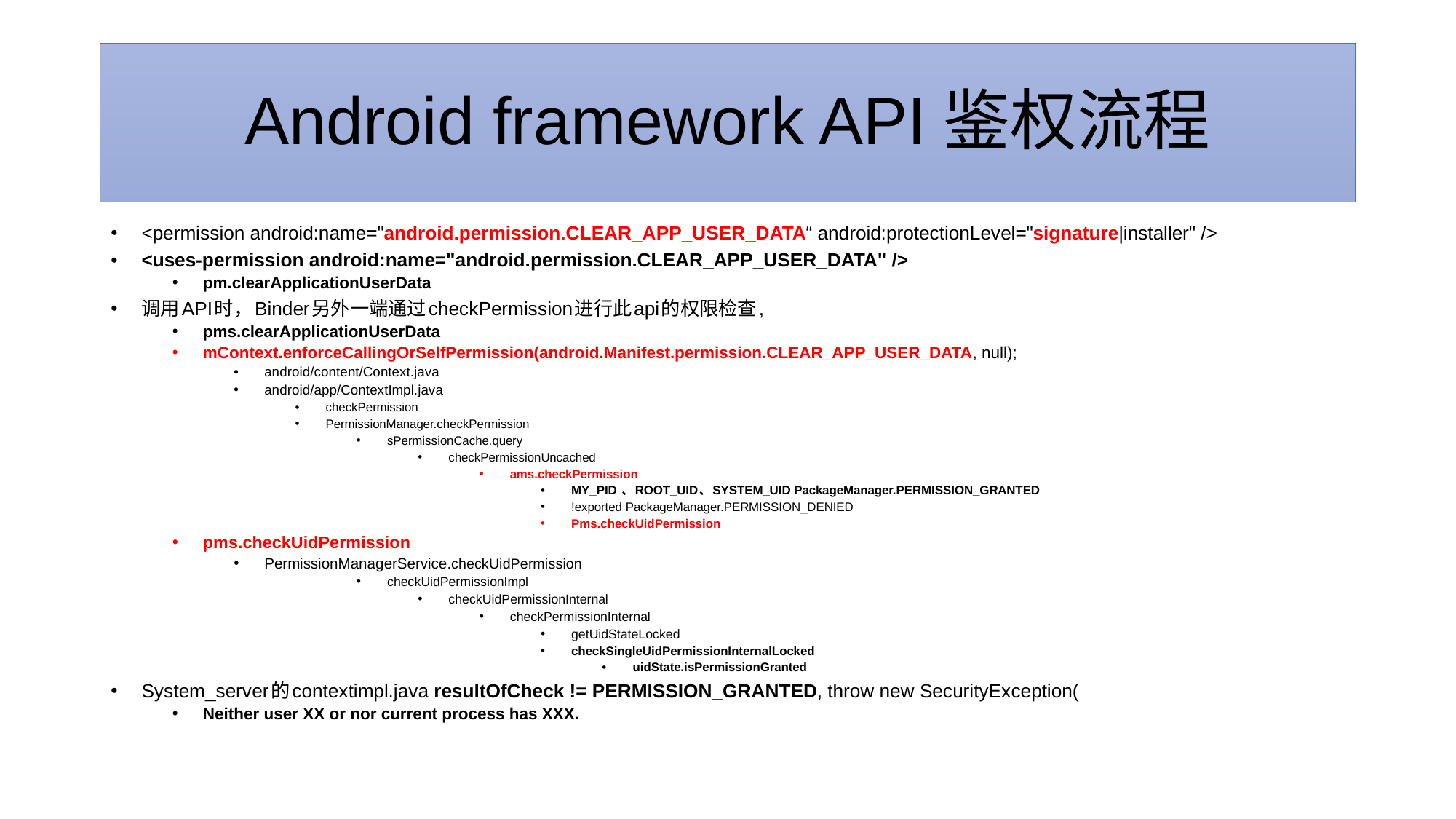

# Android framework API鉴权流程
<permission android:name="android.permission.CLEAR_APP_USER_DATA“ android:protectionLevel="signature|installer" />
<uses-permission android:name="android.permission.CLEAR_APP_USER_DATA" />
pm.clearApplicationUserData
调用API时，Binder另外一端通过checkPermission进行此api的权限检查,
pms.clearApplicationUserData
mContext.enforceCallingOrSelfPermission(android.Manifest.permission.CLEAR_APP_USER_DATA, null);
android/content/Context.java
android/app/ContextImpl.java
checkPermission
PermissionManager.checkPermission
sPermissionCache.query
checkPermissionUncached
ams.checkPermission
MY_PID 、ROOT_UID、SYSTEM_UID PackageManager.PERMISSION_GRANTED
!exported PackageManager.PERMISSION_DENIED
Pms.checkUidPermission
pms.checkUidPermission
PermissionManagerService.checkUidPermission
checkUidPermissionImpl
checkUidPermissionInternal
checkPermissionInternal
getUidStateLocked
checkSingleUidPermissionInternalLocked
uidState.isPermissionGranted
System_server的contextimpl.java resultOfCheck != PERMISSION_GRANTED, throw new SecurityException(
Neither user XX or nor current process has XXX.